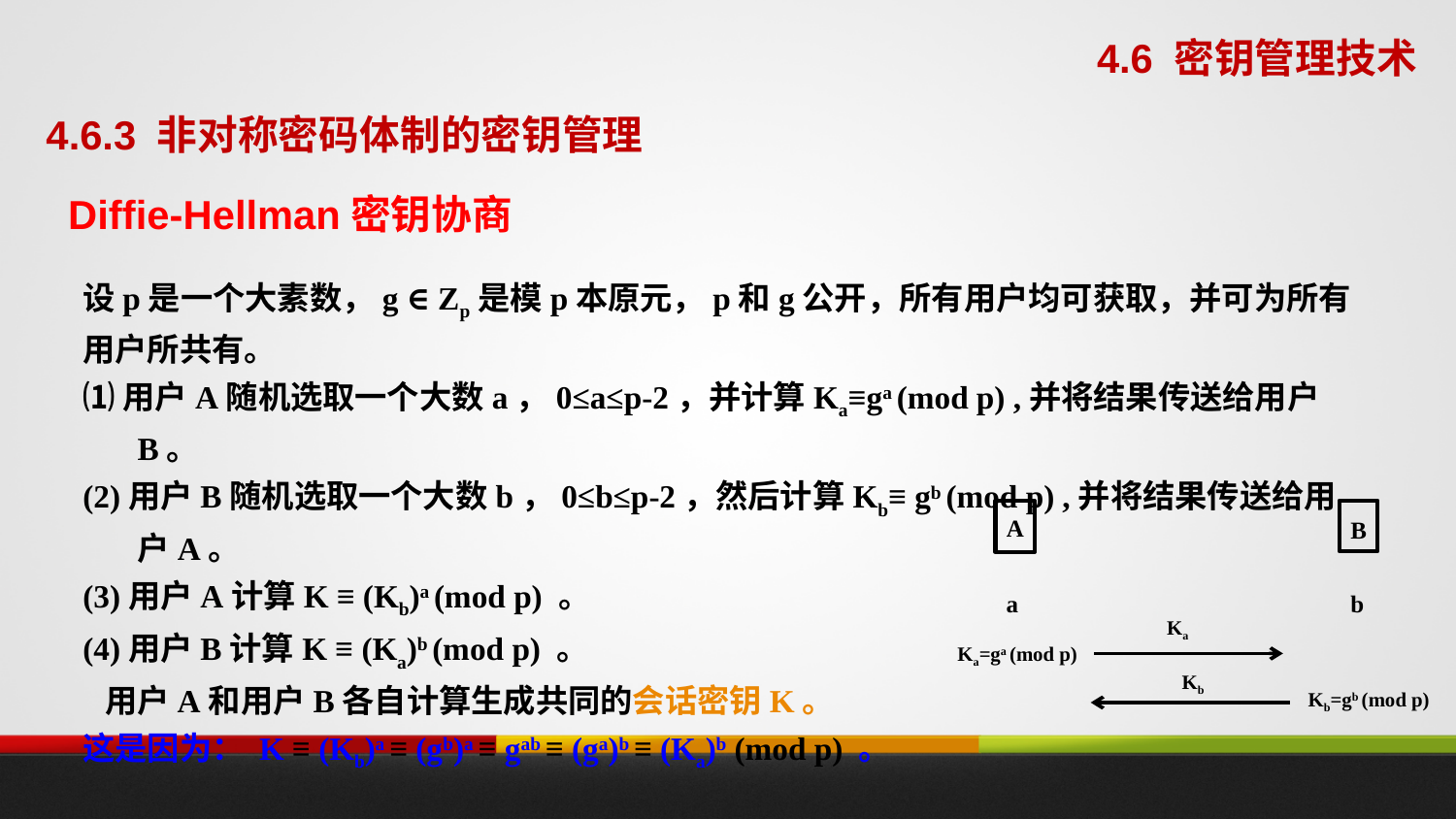

4.6 密钥管理技术
4.6.3 非对称密码体制的密钥管理
Diffie-Hellman密钥协商
设p是一个大素数，g ∈ Zp是模p本原元，p和g公开，所有用户均可获取，并可为所有用户所共有。
⑴用户A随机选取一个大数a，0≤a≤p-2，并计算Ka≡ga (mod p) ,并将结果传送给用户B。
(2)用户B随机选取一个大数b，0≤b≤p-2，然后计算Kb≡ gb (mod p) ,并将结果传送给用户A。
(3)用户A计算K ≡ (Kb)a (mod p) 。
(4)用户B计算K ≡ (Ka)b (mod p) 。
  用户A和用户B各自计算生成共同的会话密钥K。
这是因为： K ≡ (Kb)a ≡ (gb)a ≡ gab ≡ (ga)b ≡ (Ka)b (mod p) 。

B

A
a
b
Ka
Ka=ga (mod p)
Kb
Kb=gb (mod p)